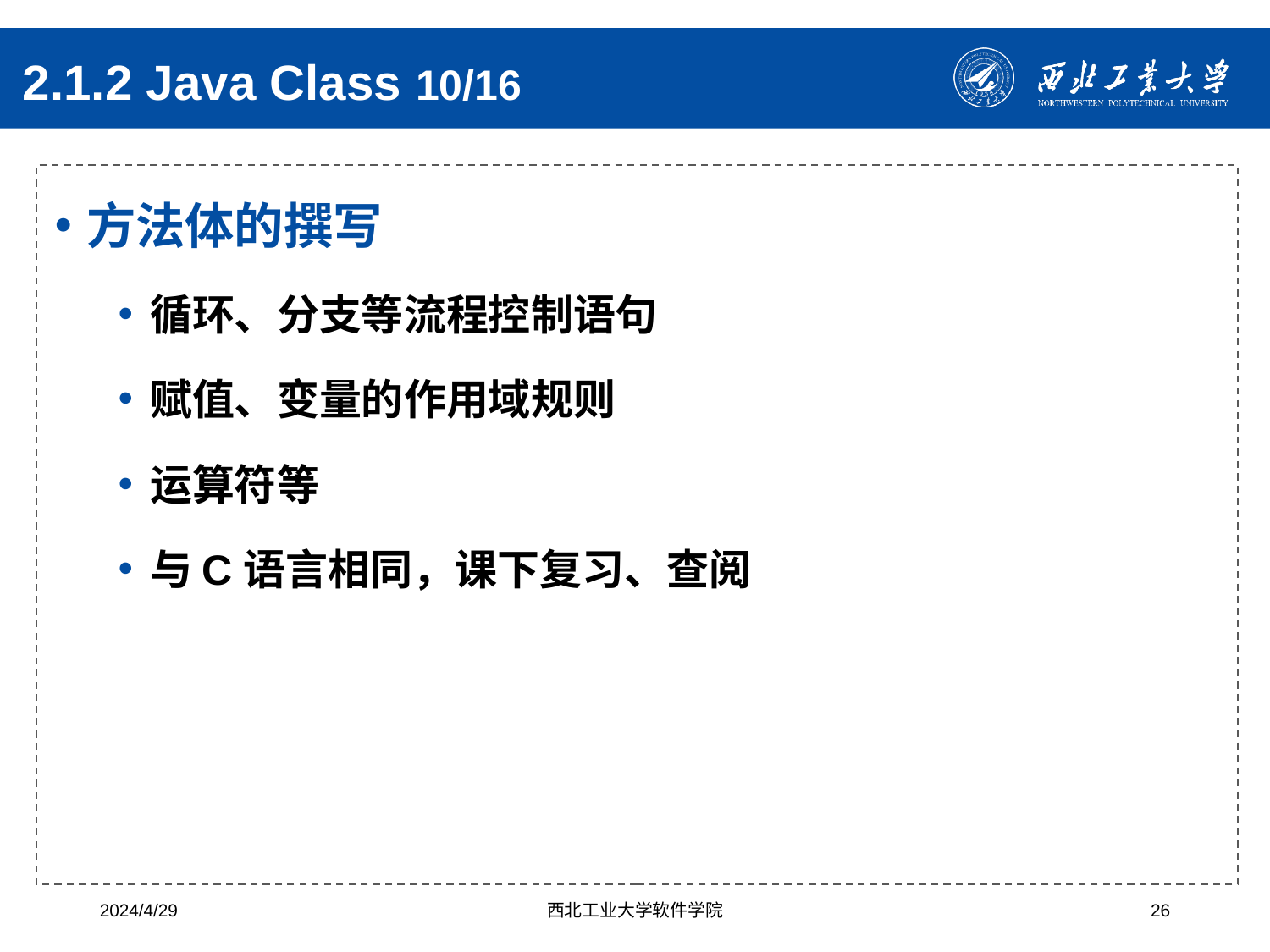

# 2.1.2 Java Class 10/16
方法体的撰写
循环、分支等流程控制语句
赋值、变量的作用域规则
运算符等
与C语言相同，课下复习、查阅

2024/4/29
西北工业大学软件学院
26